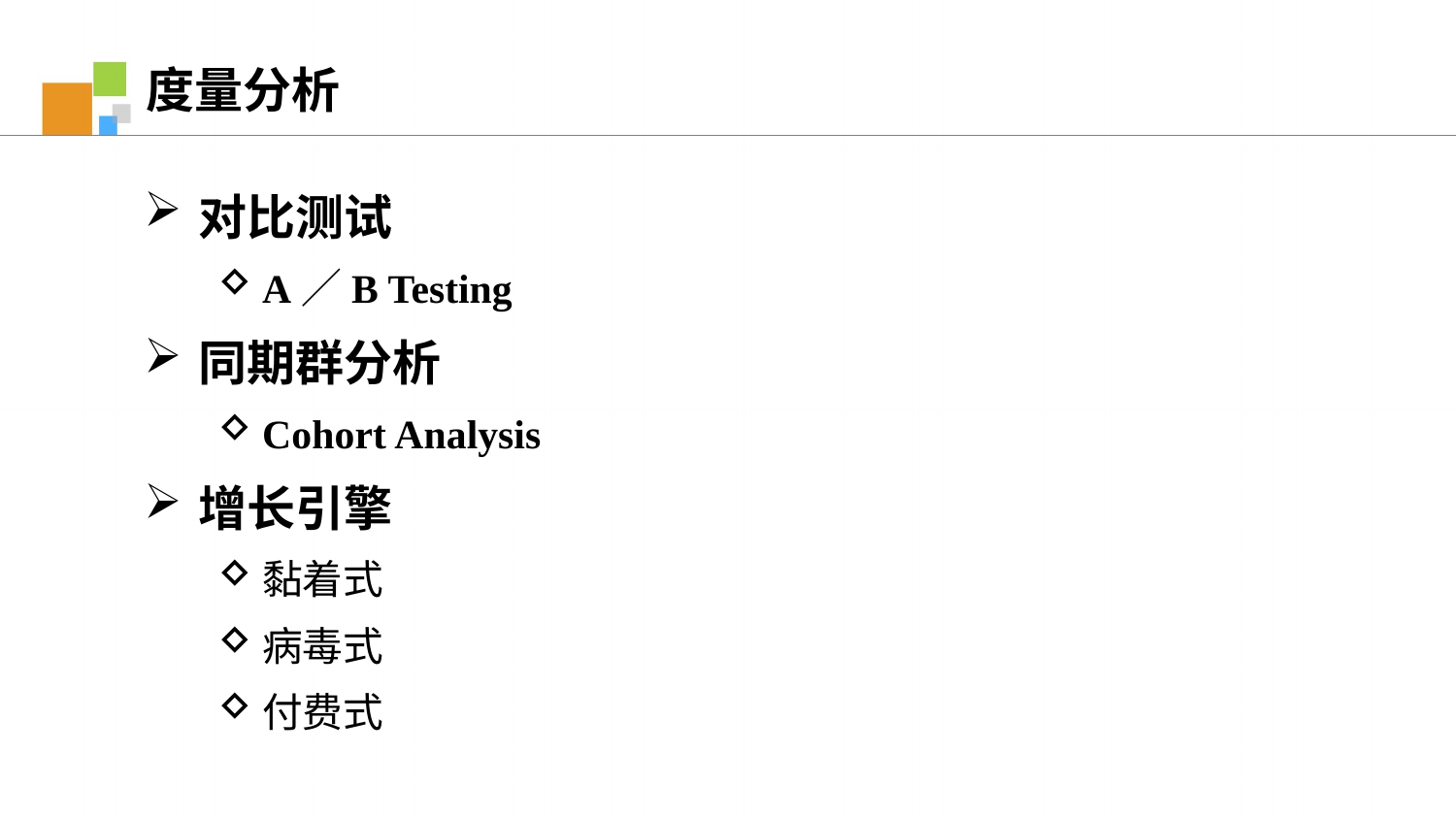

度量分析
对比测试
A／B Testing
同期群分析
Cohort Analysis
增长引擎
黏着式
病毒式
付费式